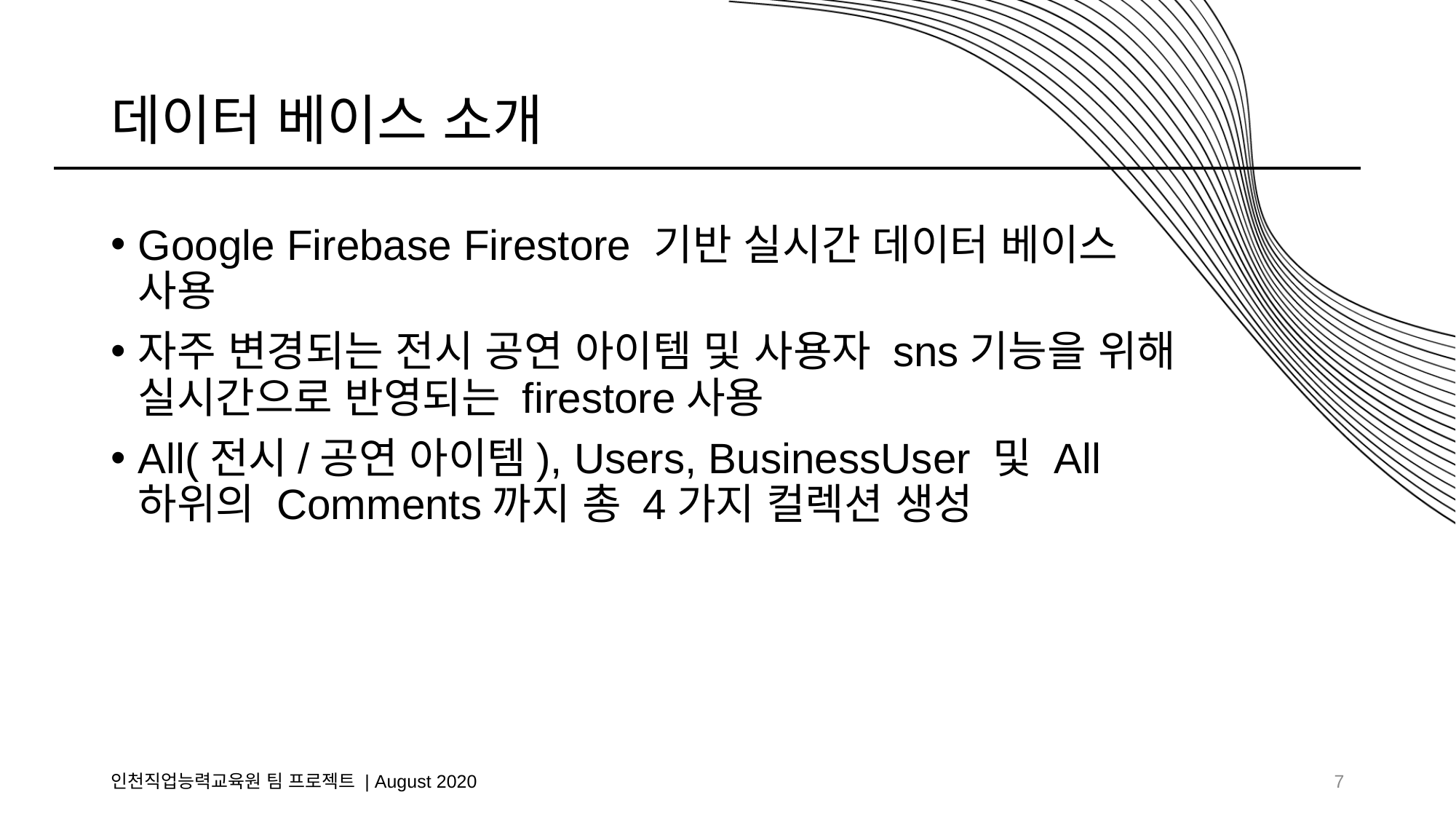

# 데이터 베이스 소개
Google Firebase Firestore 기반 실시간 데이터 베이스 사용
자주 변경되는 전시 공연 아이템 및 사용자 sns기능을 위해 실시간으로 반영되는 firestore사용
All(전시/공연 아이템), Users, BusinessUser 및 All 하위의 Comments까지 총 4가지 컬렉션 생성
인천직업능력교육원 팀 프로젝트 | August 2020
7